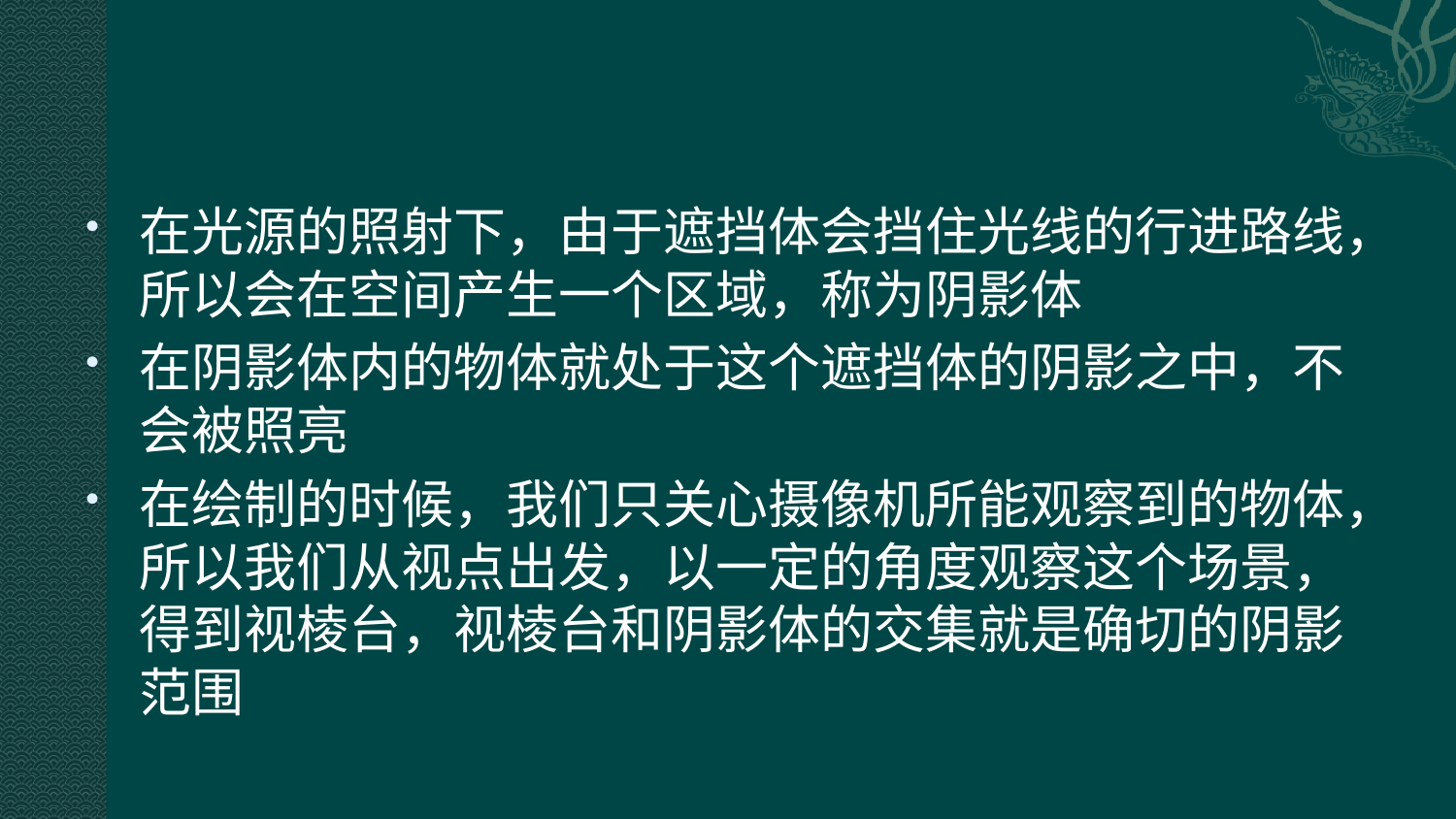

#
在光源的照射下，由于遮挡体会挡住光线的行进路线，所以会在空间产生一个区域，称为阴影体
在阴影体内的物体就处于这个遮挡体的阴影之中，不会被照亮
在绘制的时候，我们只关心摄像机所能观察到的物体，所以我们从视点出发，以一定的角度观察这个场景，得到视棱台，视棱台和阴影体的交集就是确切的阴影范围